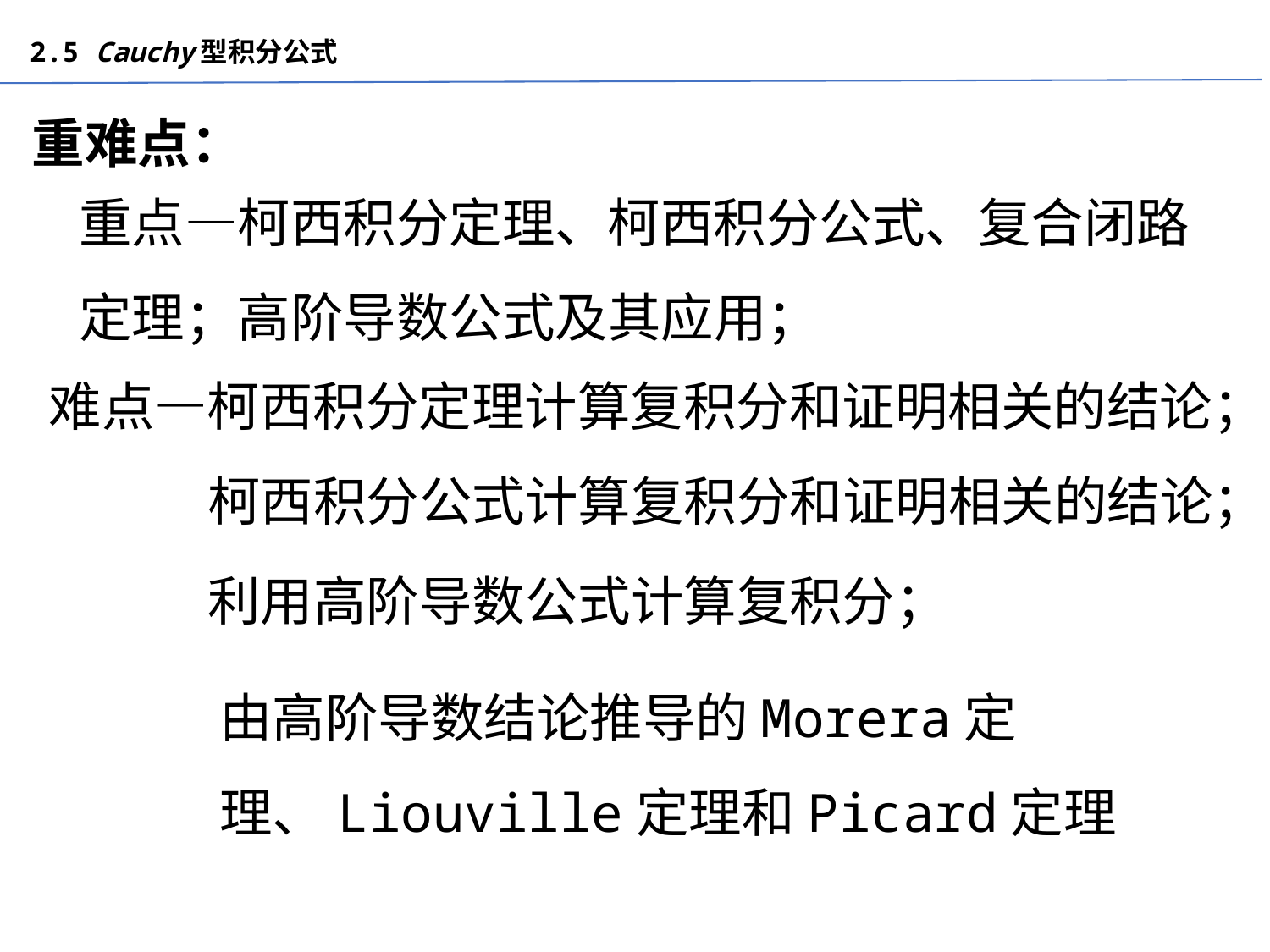

2.5 Cauchy型积分公式
重难点：
重点—柯西积分定理、柯西积分公式、复合闭路   定理；高阶导数公式及其应用；
难点—柯西积分定理计算复积分和证明相关的结论；
柯西积分公式计算复积分和证明相关的结论；
利用高阶导数公式计算复积分；
由高阶导数结论推导的Morera定理、Liouville定理和Picard定理